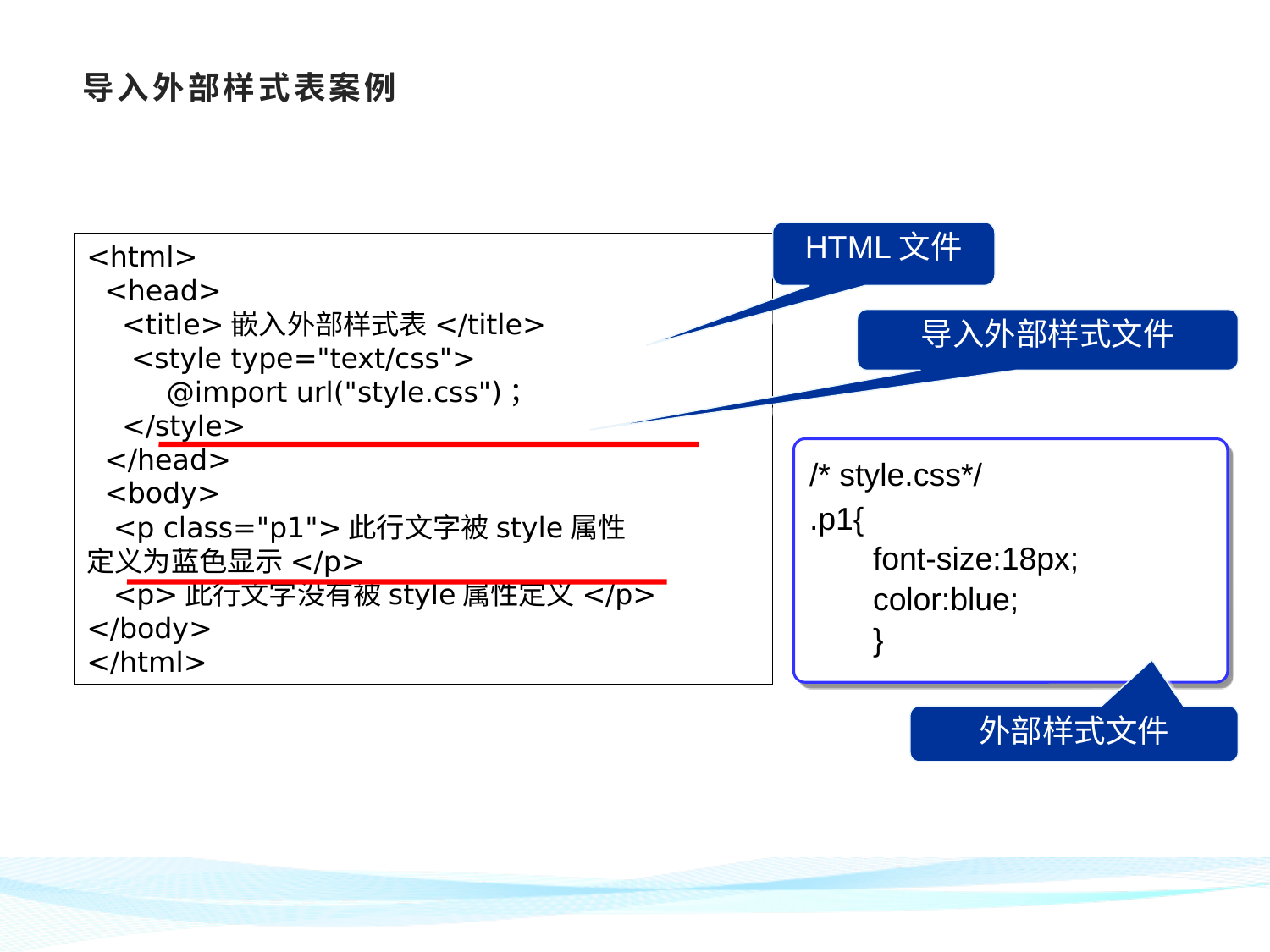

# 导入外部样式表案例
HTML文件
<html>
  <head>
    <title>嵌入外部样式表</title>
     <style type="text/css">
         @import url("style.css")；
    </style>
  </head>
  <body>
   <p class="p1">此行文字被style属性
定义为蓝色显示</p>
   <p>此行文字没有被style属性定义</p>
</body>
</html>
导入外部样式文件
/* style.css*/
.p1{
font-size:18px;
color:blue;
}

外部样式文件